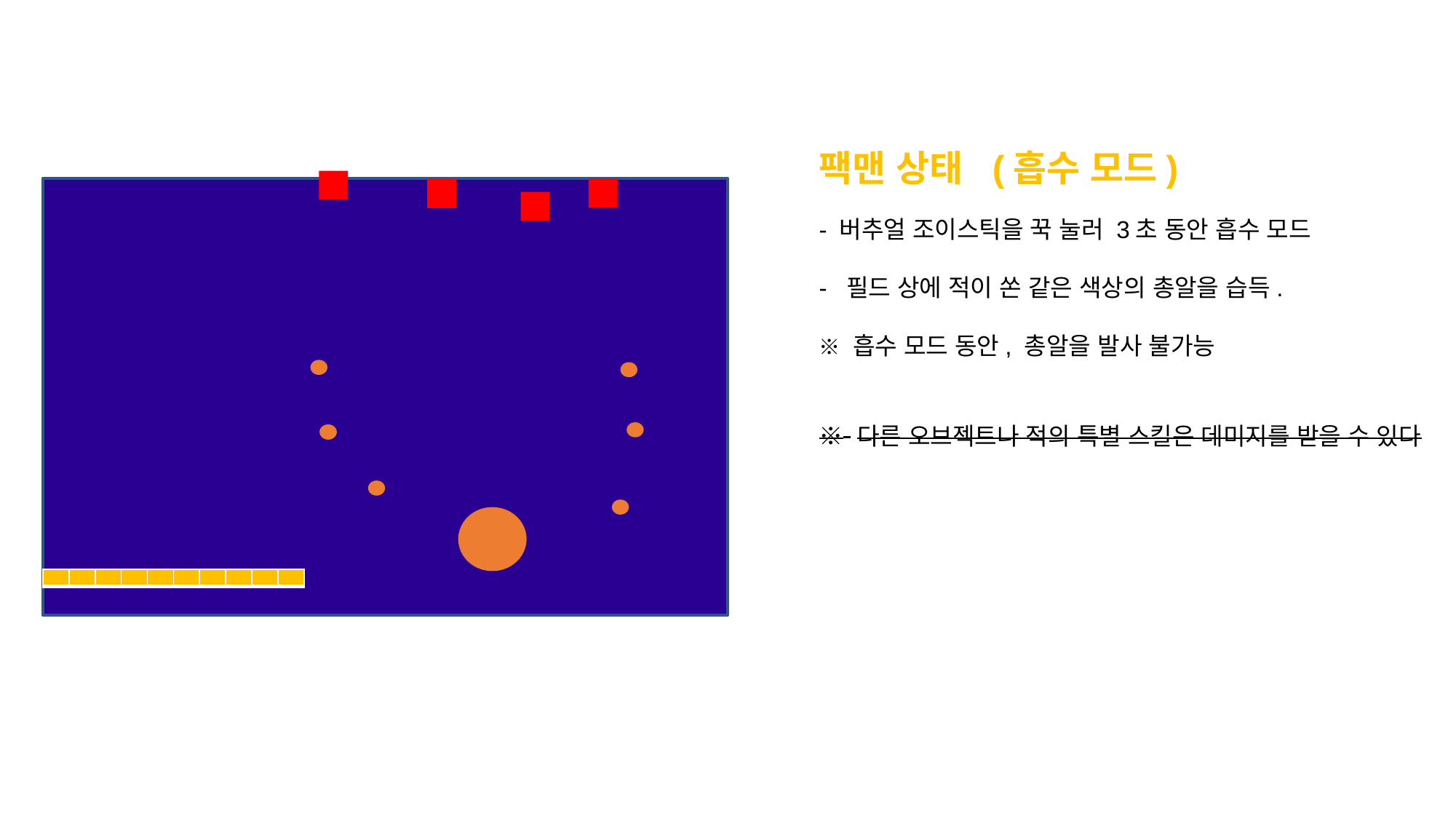

팩맨 상태  (흡수 모드)

- 버추얼 조이스틱을 꾹 눌러 3초 동안 흡수 모드

-  필드 상에 적이 쏜 같은 색상의 총알을 습득.

※ 흡수 모드 동안, 총알을 발사 불가능

※ 다른 오브젝트나 적의 특별 스킬은 데미지를 받을 수 있다

|  |  |  |  |  |  |  |  |  |  |
| --- | --- | --- | --- | --- | --- | --- | --- | --- | --- |